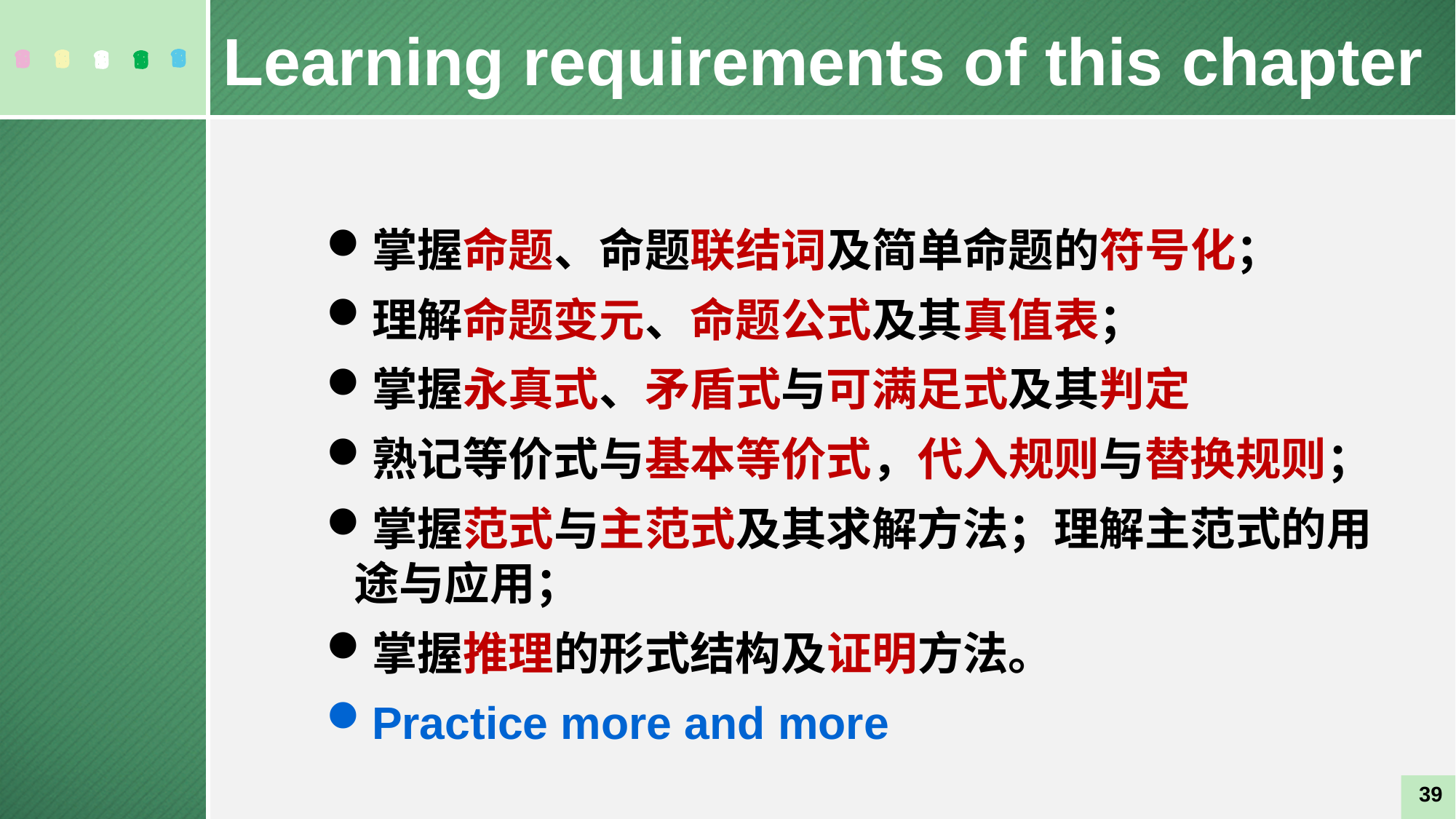

Learning requirements of this chapter

掌握命题、命题联结词及简单命题的符号化；
理解命题变元、命题公式及其真值表；
掌握永真式、矛盾式与可满足式及其判定
熟记等价式与基本等价式，代入规则与替换规则；
掌握范式与主范式及其求解方法；理解主范式的用途与应用；
掌握推理的形式结构及证明方法。
Practice more and more